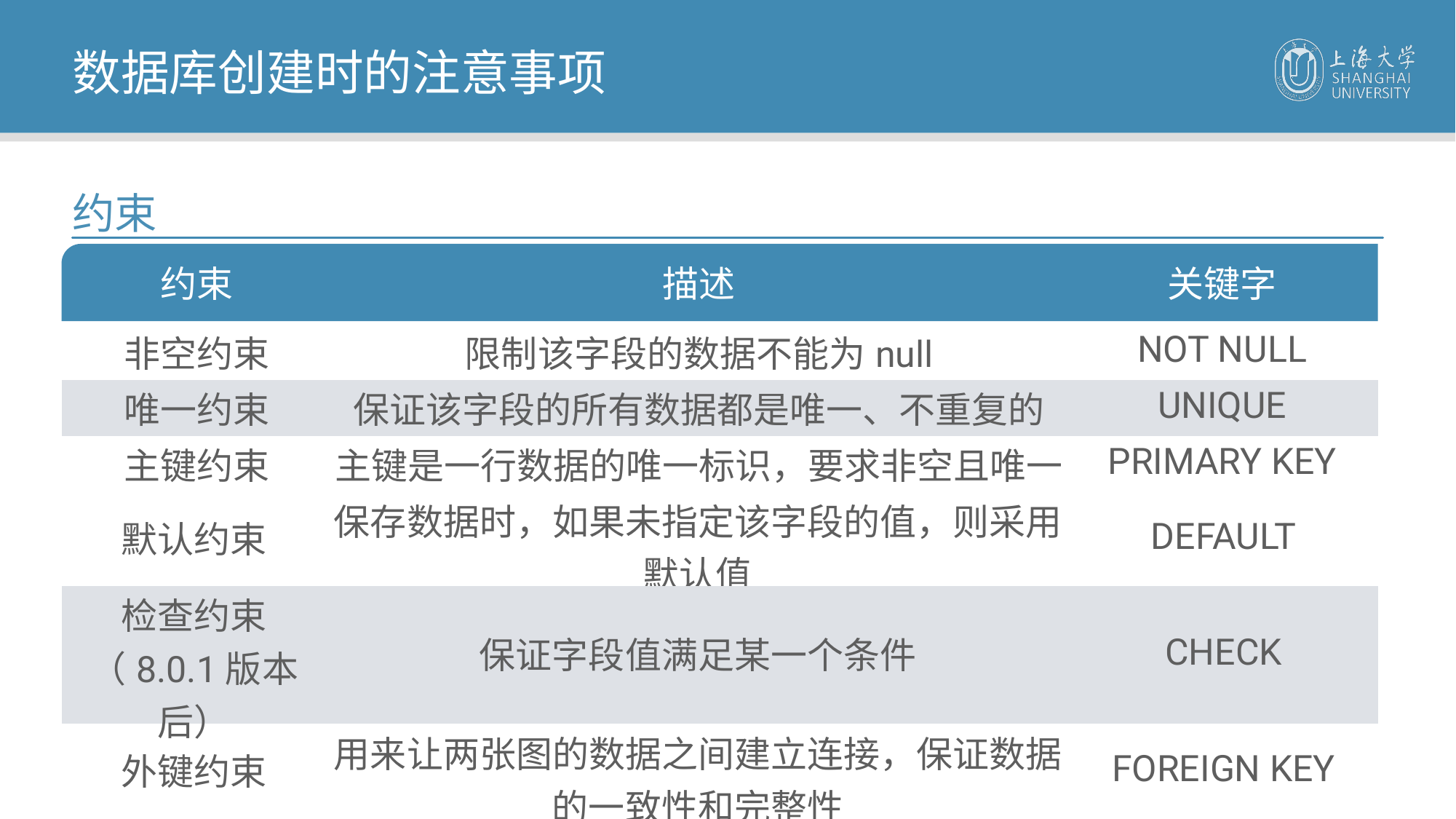

数据库创建时的注意事项
约束

| 约束 | 描述 | 关键字 |
| --- | --- | --- |
| 非空约束 | 限制该字段的数据不能为null | NOT NULL |
| 唯一约束 | 保证该字段的所有数据都是唯一、不重复的 | UNIQUE |
| 主键约束 | 主键是一行数据的唯一标识，要求非空且唯一 | PRIMARY KEY |
| 默认约束 | 保存数据时，如果未指定该字段的值，则采用默认值 | DEFAULT |
| --- | --- | --- |
| 检查约束 （8.0.1版本后） | 保证字段值满足某一个条件 | CHECK |
| 外键约束 | 用来让两张图的数据之间建立连接，保证数据的一致性和完整性 | FOREIGN KEY |